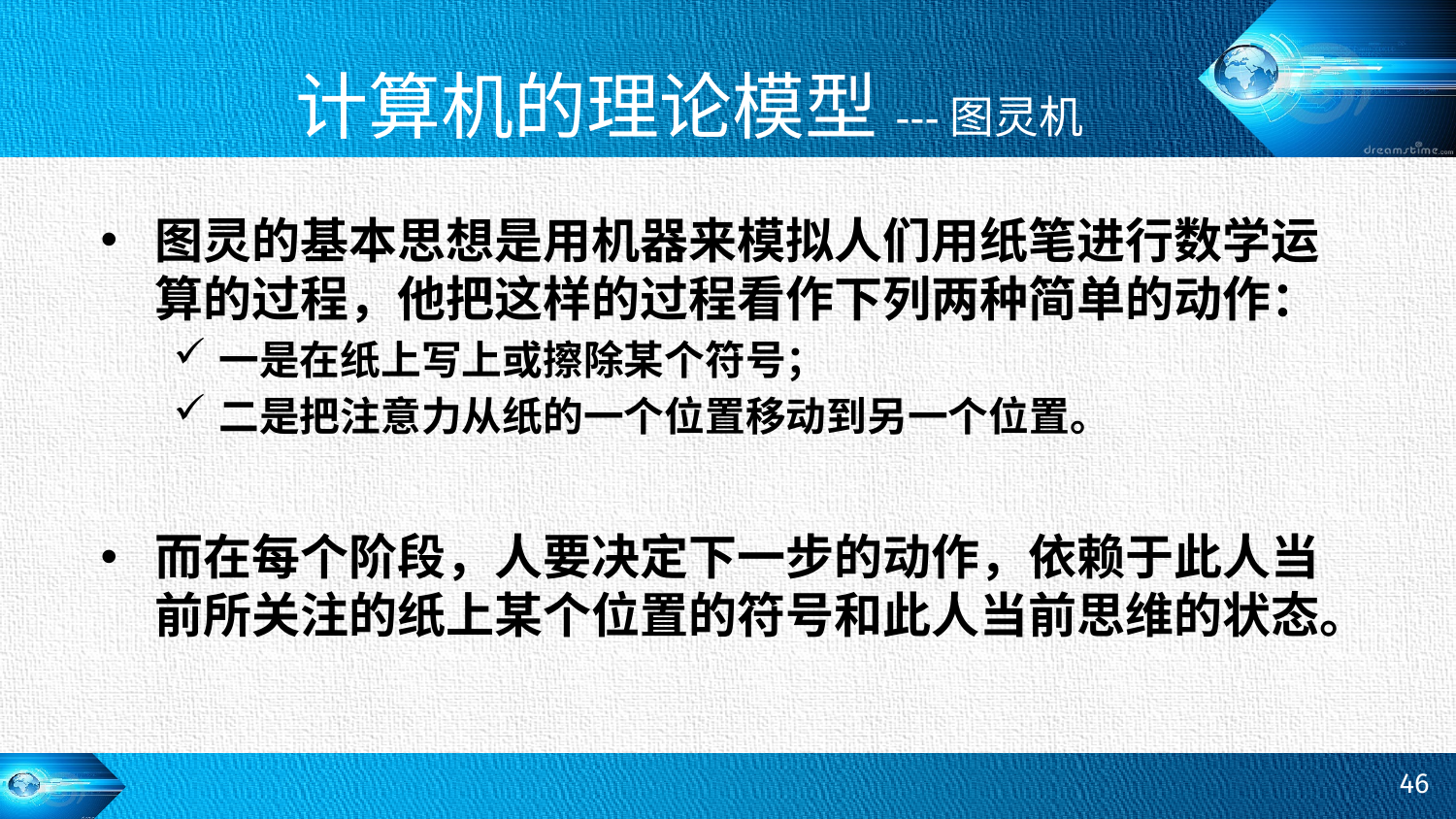

# 计算机的理论模型---图灵机
图灵的基本思想是用机器来模拟人们用纸笔进行数学运算的过程，他把这样的过程看作下列两种简单的动作：
一是在纸上写上或擦除某个符号；
二是把注意力从纸的一个位置移动到另一个位置。

而在每个阶段，人要决定下一步的动作，依赖于此人当前所关注的纸上某个位置的符号和此人当前思维的状态。
46